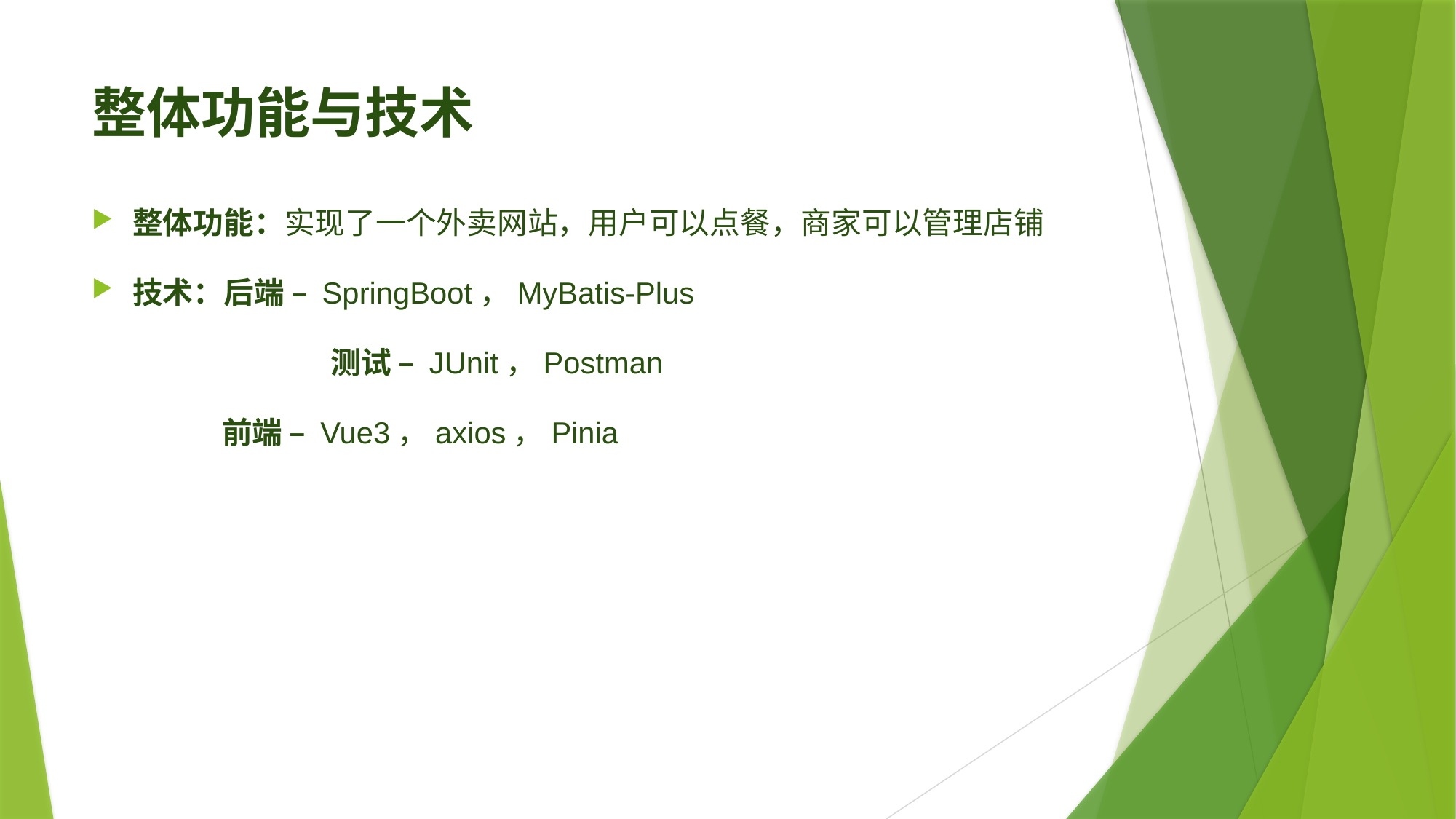

# 整体功能与技术
整体功能：实现了一个外卖网站，用户可以点餐，商家可以管理店铺
技术：后端 – SpringBoot，MyBatis-Plus
		  测试 – JUnit，Postman
  前端 – Vue3，axios，Pinia